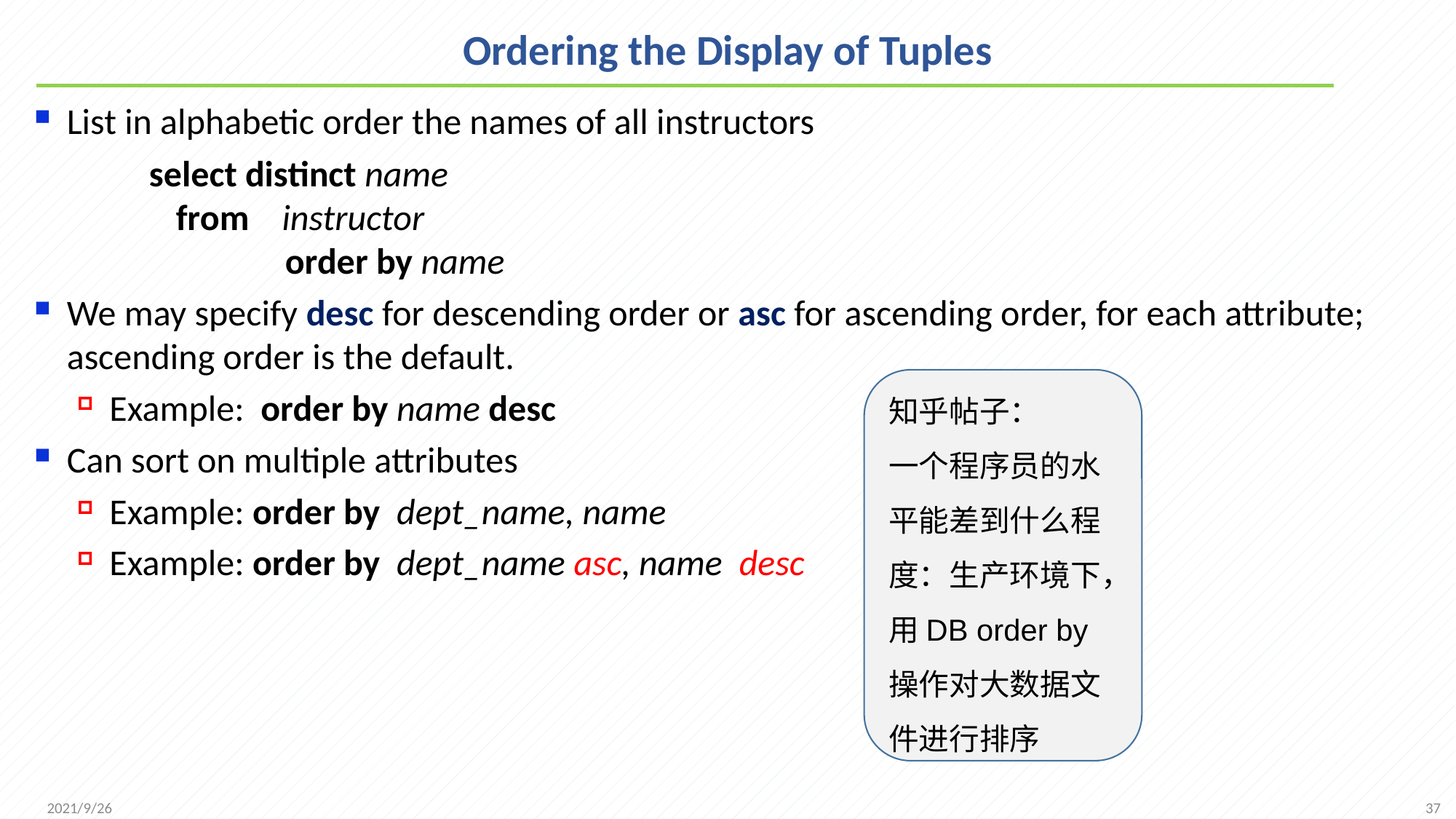

# Ordering the Display of Tuples
List in alphabetic order the names of all instructors
              select distinct name
	from    instructor
		order by name
We may specify desc for descending order or asc for ascending order, for each attribute; ascending order is the default.
Example:  order by name desc
Can sort on multiple attributes
Example: order by  dept_name, name
Example: order by  dept_name asc, name  desc

知乎帖子：
一个程序员的水平能差到什么程度：生产环境下，用DB order by操作对大数据文件进行排序
37
2021/9/26